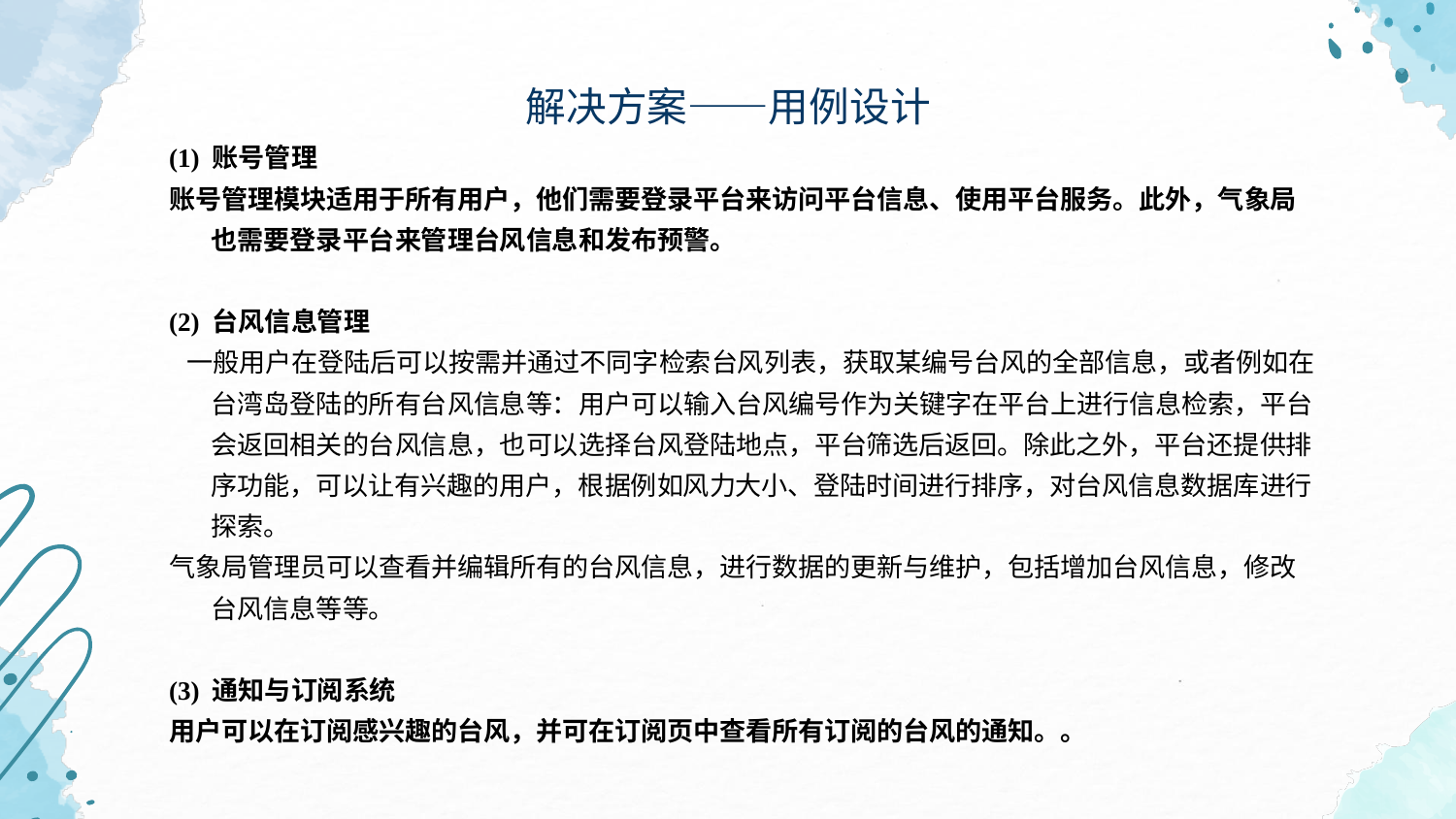

解决方案——用例设计
(1) 账号管理账号管理模块适用于所有用户，他们需要登录平台来访问平台信息、使用平台服务。此外，气象局也需要登录平台来管理台风信息和发布预警。

(2) 台风信息管理  一般用户在登陆后可以按需并通过不同字检索台风列表，获取某编号台风的全部信息，或者例如在台湾岛登陆的所有台风信息等：用户可以输入台风编号作为关键字在平台上进行信息检索，平台会返回相关的台风信息，也可以选择台风登陆地点，平台筛选后返回。除此之外，平台还提供排序功能，可以让有兴趣的用户，根据例如风力大小、登陆时间进行排序，对台风信息数据库进行探索。气象局管理员可以查看并编辑所有的台风信息，进行数据的更新与维护，包括增加台风信息，修改台风信息等等。

(3) 通知与订阅系统用户可以在订阅感兴趣的台风，并可在订阅页中查看所有订阅的台风的通知。。